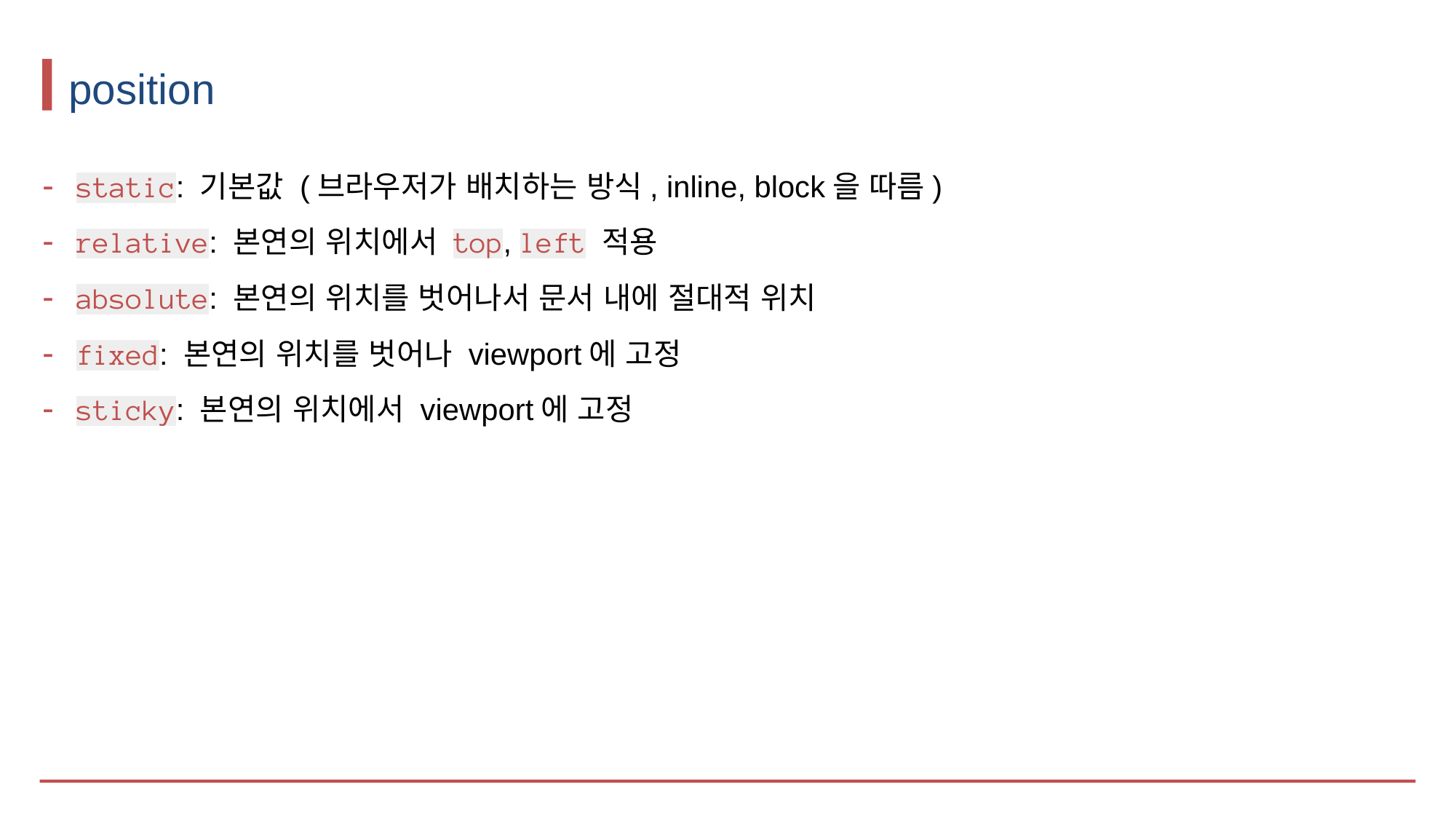

# position
static: 기본값 (브라우저가 배치하는 방식, inline, block을 따름)
relative: 본연의 위치에서 top, left 적용
absolute: 본연의 위치를 벗어나서 문서 내에 절대적 위치
fixed: 본연의 위치를 벗어나 viewport에 고정
sticky: 본연의 위치에서 viewport에 고정